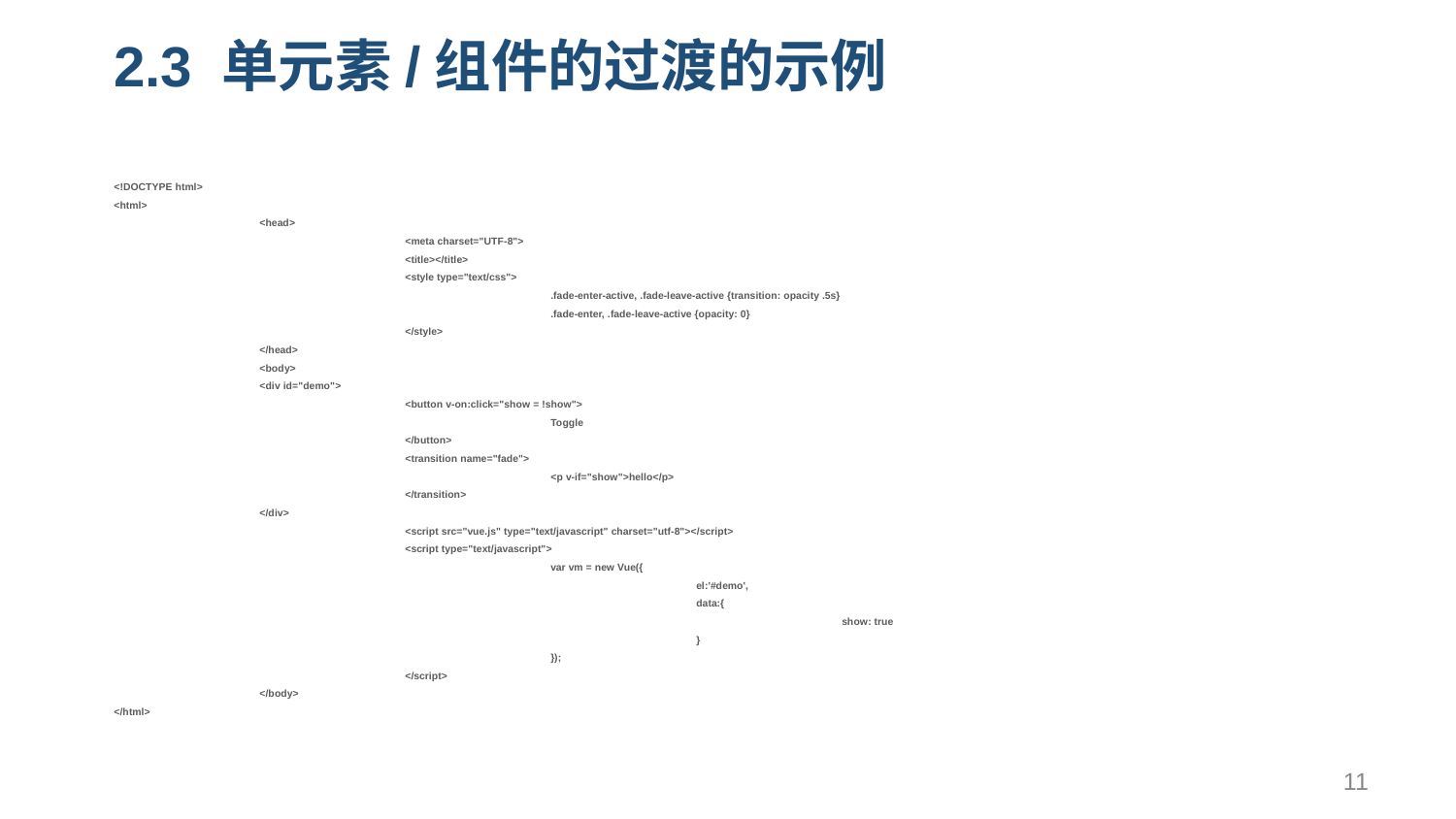

# 2.3 单元素/组件的过渡的示例
<!DOCTYPE html>
<html>
	<head>
		<meta charset="UTF-8">
		<title></title>
		<style type="text/css">
			.fade-enter-active, .fade-leave-active {transition: opacity .5s}
			.fade-enter, .fade-leave-active {opacity: 0}
		</style>
	</head>
	<body>
	<div id="demo">
		<button v-on:click="show = !show">
			Toggle
		</button>
		<transition name="fade">
			<p v-if="show">hello</p>
		</transition>
	</div>
		<script src="vue.js" type="text/javascript" charset="utf-8"></script>
		<script type="text/javascript">
			var vm = new Vue({
				el:'#demo',
				data:{
					show: true
				}
			});
		</script>
	</body>
</html>
11